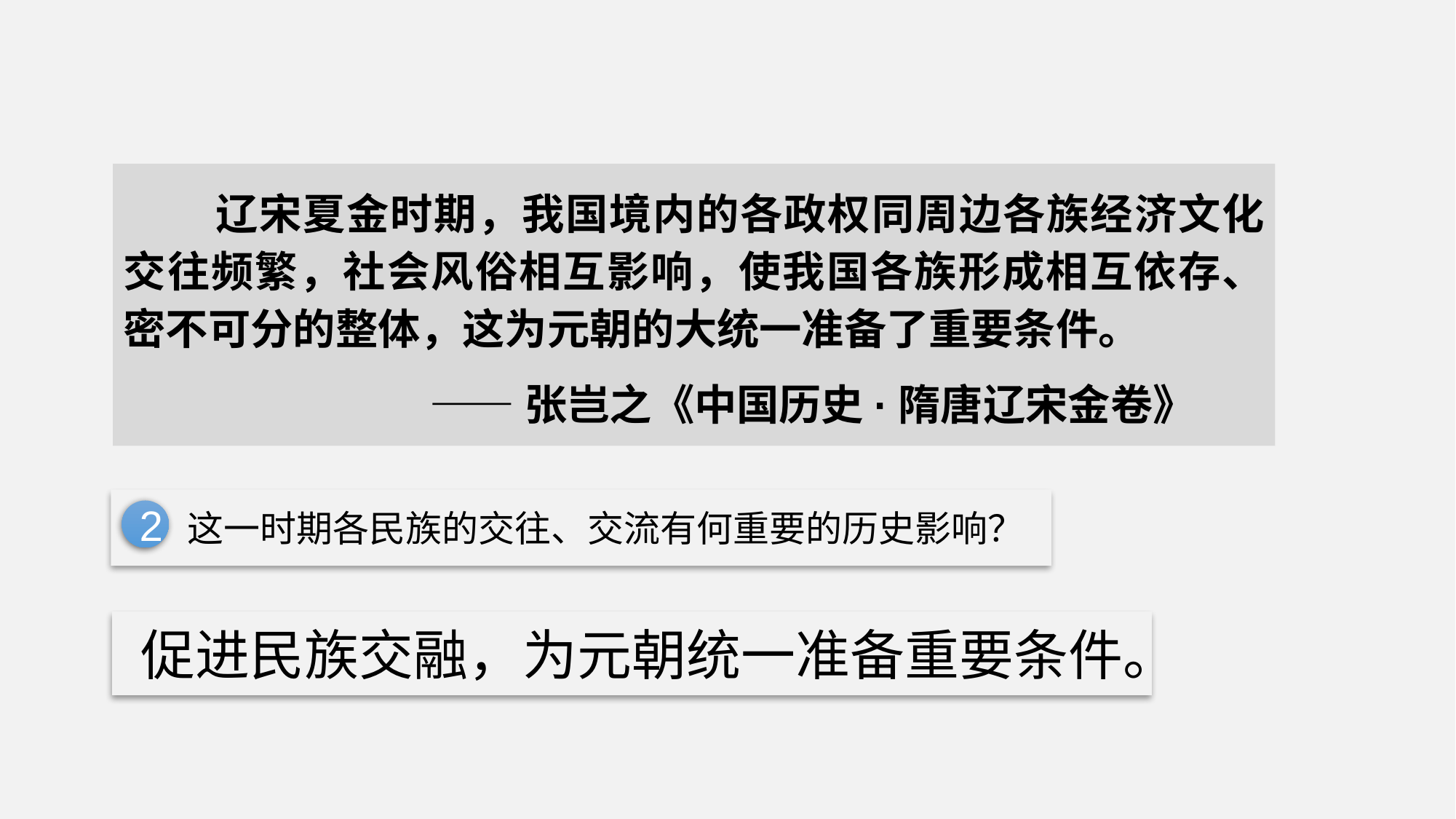

辽宋夏金时期，我国境内的各政权同周边各族经济文化交往频繁，社会风俗相互影响，使我国各族形成相互依存、密不可分的整体，这为元朝的大统一准备了重要条件。
                            ——张岂之《中国历史·隋唐辽宋金卷》
       这一时期各民族的交往、交流有何重要的历史影响？
2
促进民族交融，为元朝统一准备重要条件。